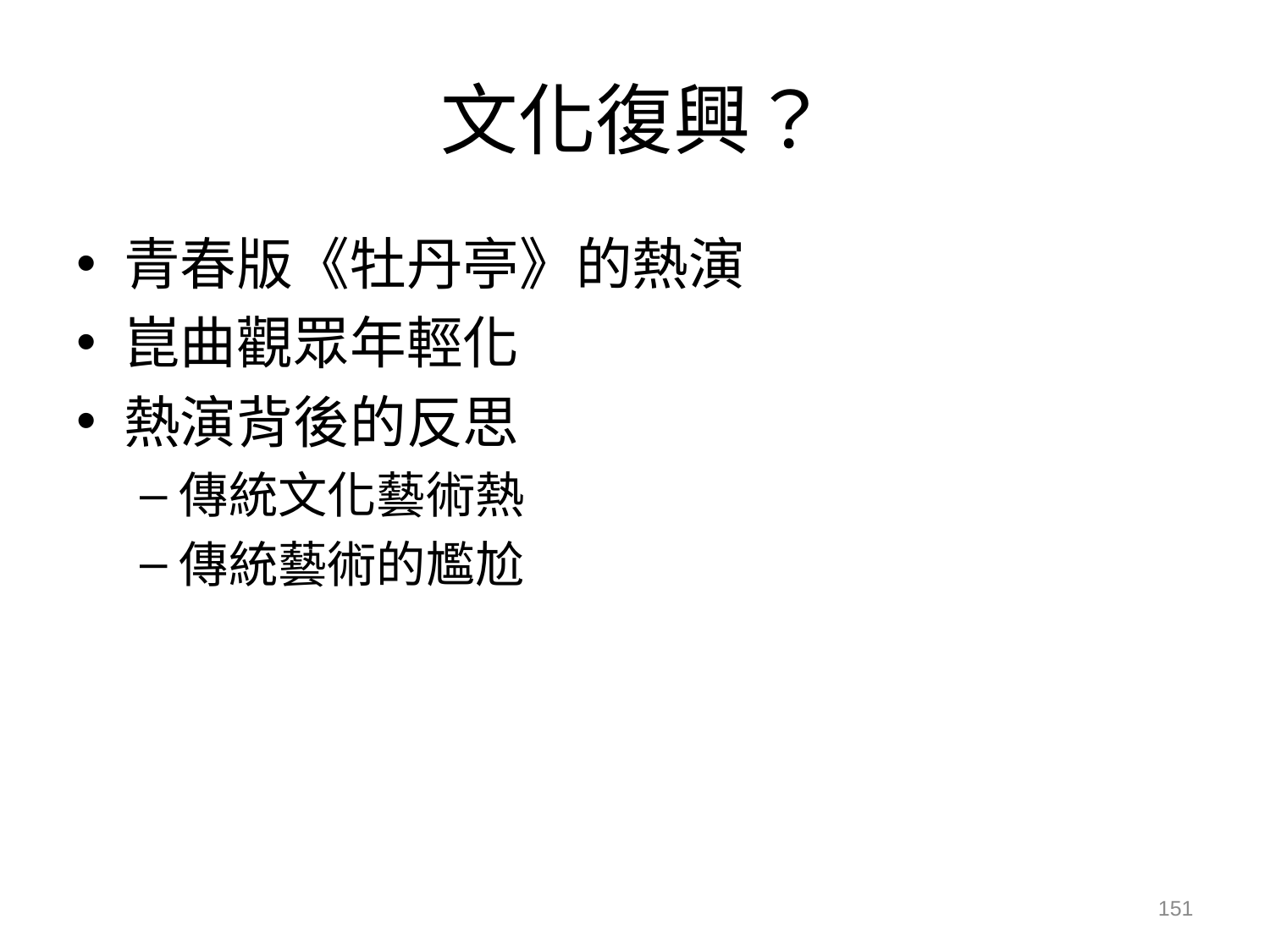

# 文化復興？
青春版《牡丹亭》的熱演
崑曲觀眾年輕化
熱演背後的反思
傳統文化藝術熱
傳統藝術的尷尬
151